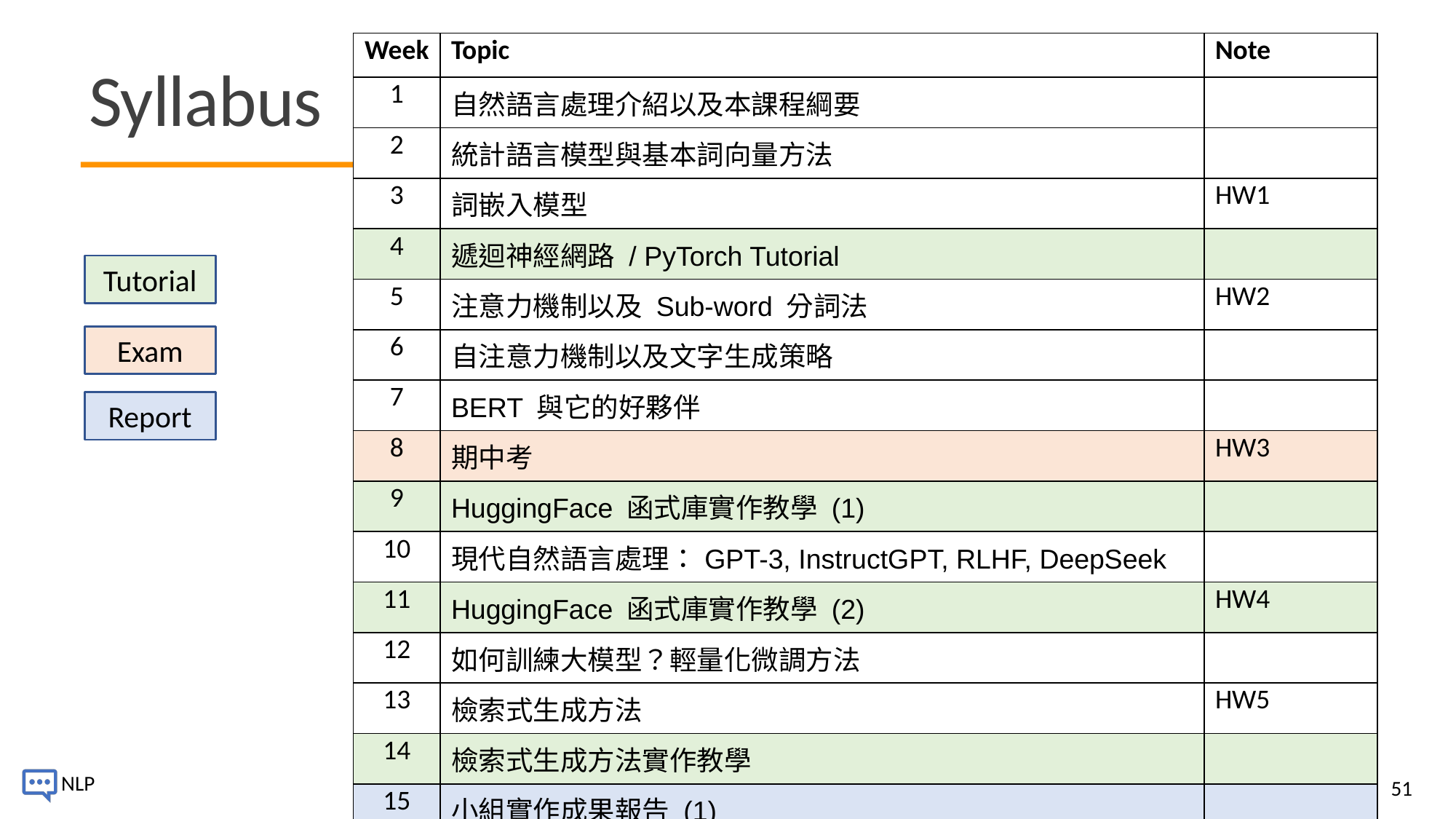

| Week | Topic | Note |
| --- | --- | --- |
| 1 | 自然語言處理介紹以及本課程綱要 |  |
| 2 | 統計語言模型與基本詞向量方法 |  |
| 3 | 詞嵌入模型 | HW1 |
| 4 | 遞迴神經網路 / PyTorch Tutorial |  |
| 5 | 注意力機制以及 Sub-word 分詞法 | HW2 |
| 6 | 自注意力機制以及文字生成策略 |  |
| 7 | BERT 與它的好夥伴 |  |
| 8 | 期中考 | HW3 |
| 9 | HuggingFace 函式庫實作教學 (1) |  |
| 10 | 現代自然語言處理：GPT-3, InstructGPT, RLHF, DeepSeek |  |
| 11 | HuggingFace 函式庫實作教學 (2) | HW4 |
| 12 | 如何訓練大模型？輕量化微調方法 |  |
| 13 | 檢索式生成方法 | HW5 |
| 14 | 檢索式生成方法實作教學 |  |
| 15 | 小組實作成果報告 (1) |  |
| 16 | 小組實作成果報告 (2) |  |
# Syllabus
Tutorial
Exam
Report
51